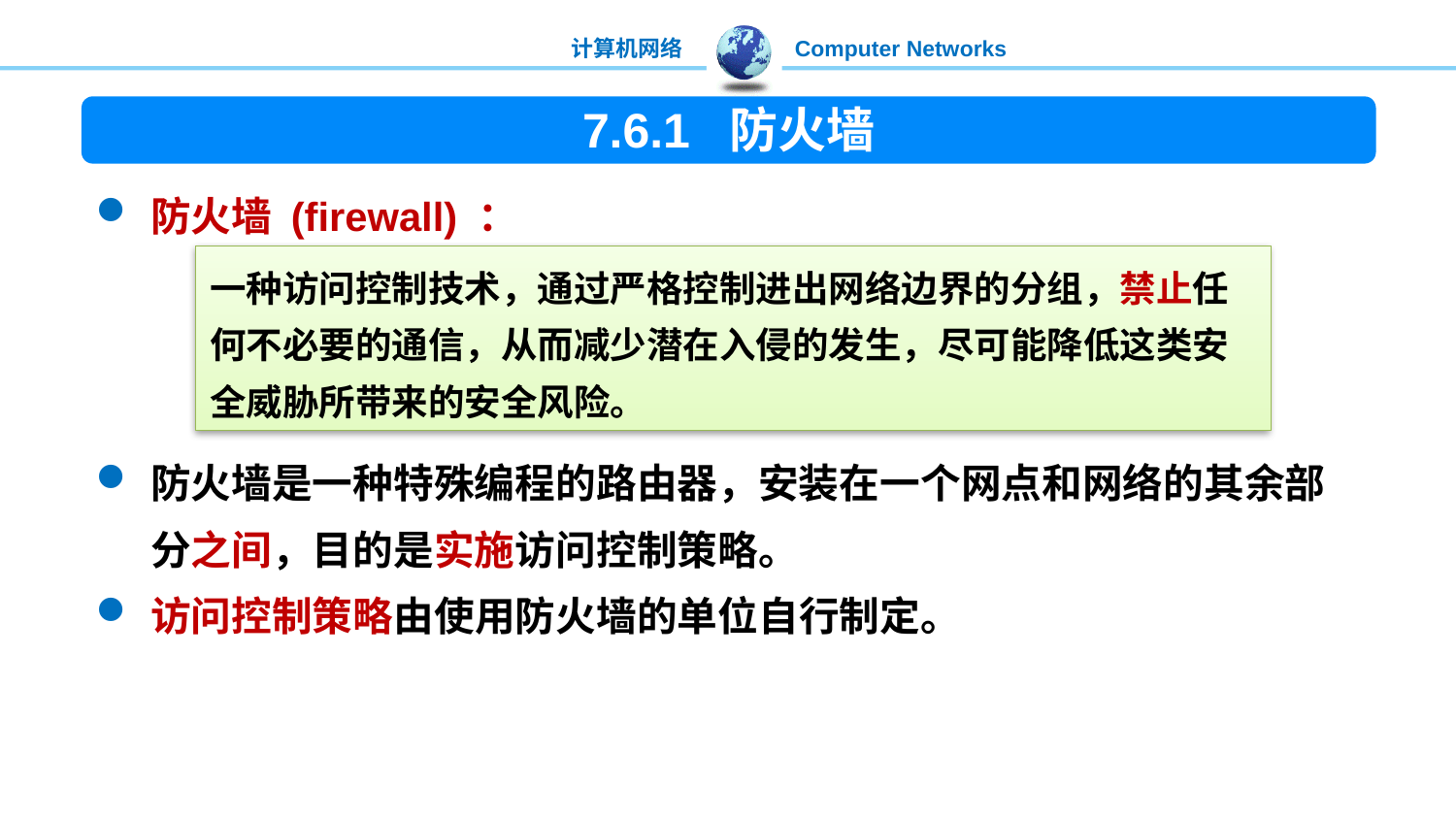

7.6.1  防火墙

防火墙 (firewall) ：

防火墙是一种特殊编程的路由器，安装在一个网点和网络的其余部分之间，目的是实施访问控制策略。
访问控制策略由使用防火墙的单位自行制定。
一种访问控制技术，通过严格控制进出网络边界的分组，禁止任何不必要的通信，从而减少潜在入侵的发生，尽可能降低这类安全威胁所带来的安全风险。